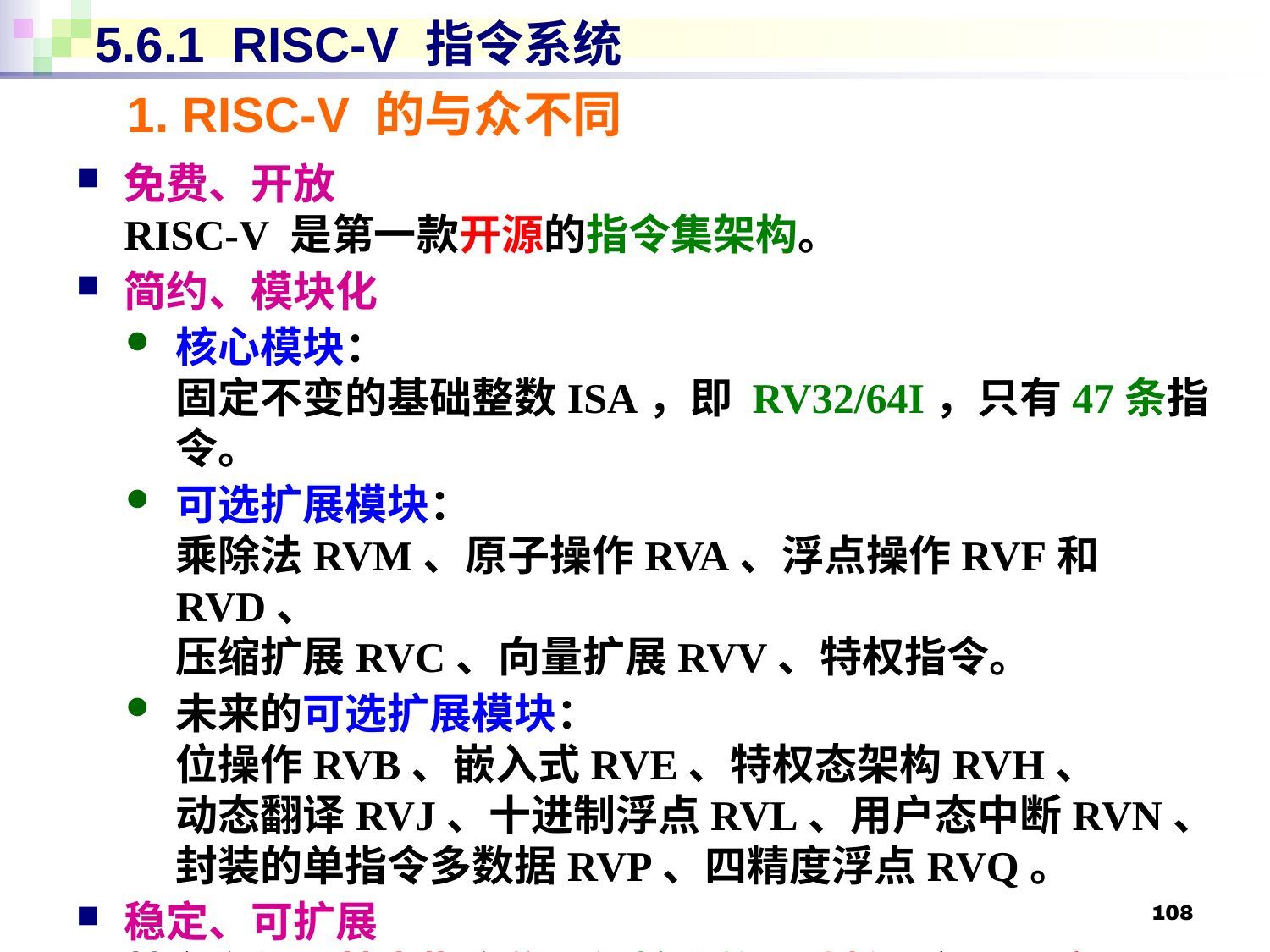

# 5.6.1  RISC-V 指令系统
1. RISC-V 的与众不同
免费、开放
RISC-V 是第一款开源的指令集架构。
简约、模块化
核心模块：
固定不变的基础整数ISA，即 RV32/64I，只有47条指令。
可选扩展模块：
乘除法RVM、原子操作RVA、浮点操作RVF和RVD、
压缩扩展RVC、向量扩展RVV、特权指令。
未来的可选扩展模块：
位操作RVB、嵌入式RVE、特权态架构RVH、
动态翻译RVJ、十进制浮点RVL、用户态中断RVN、
封装的单指令多数据RVP、四精度浮点RVQ。
稳定、可扩展
基金会保证基本指令集和经核准的可选扩展部分不变。
108